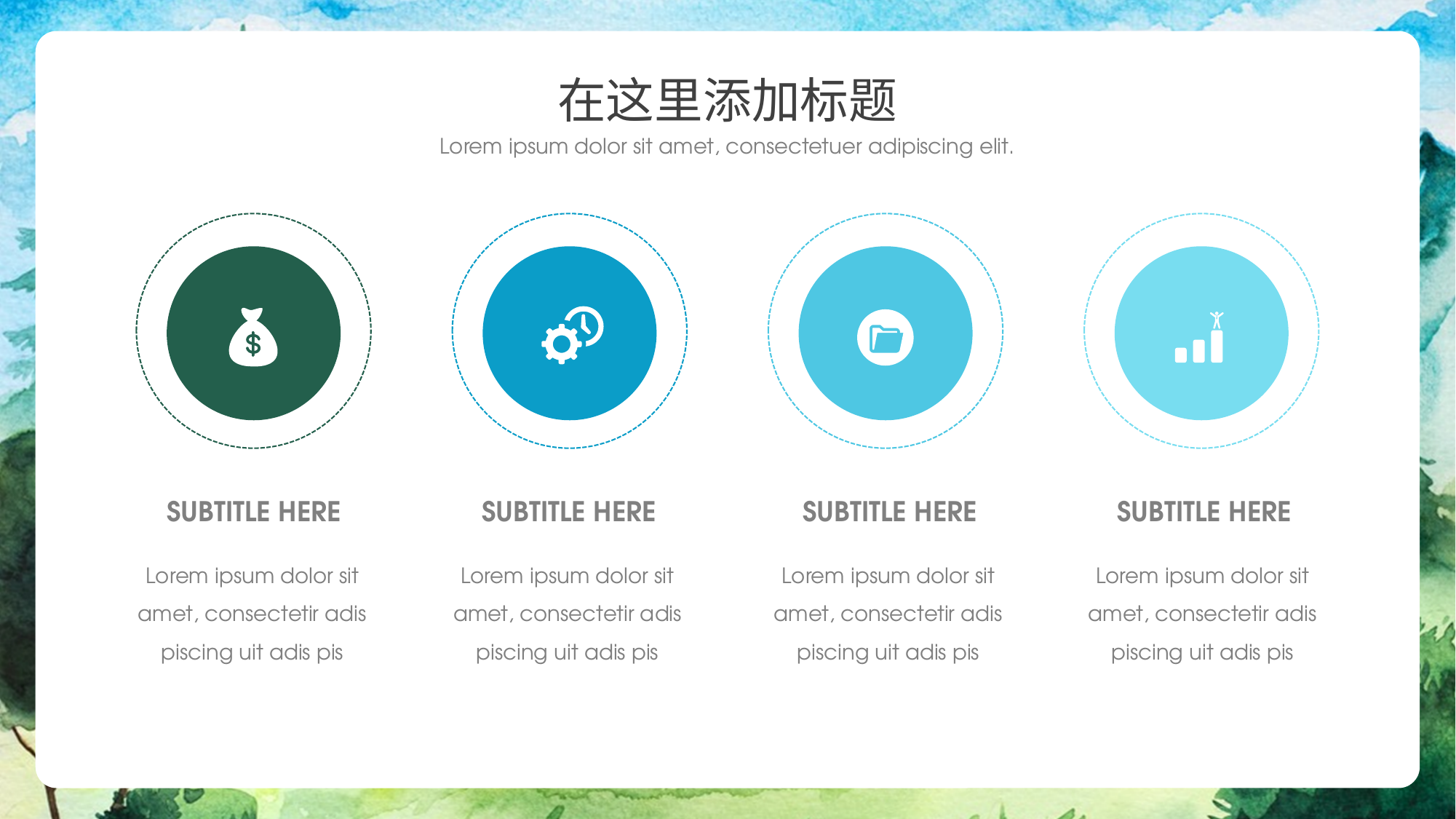

在这里添加标题
Lorem ipsum dolor sit amet, consectetuer adipiscing elit.

SUBTITLE HERE
SUBTITLE HERE
SUBTITLE HERE
SUBTITLE HERE
Lorem ipsum dolor sit amet, consectetir adis piscing uit adis pis
Lorem ipsum dolor sit amet, consectetir adis piscing uit adis pis
Lorem ipsum dolor sit amet, consectetir adis piscing uit adis pis
Lorem ipsum dolor sit amet, consectetir adis piscing uit adis pis